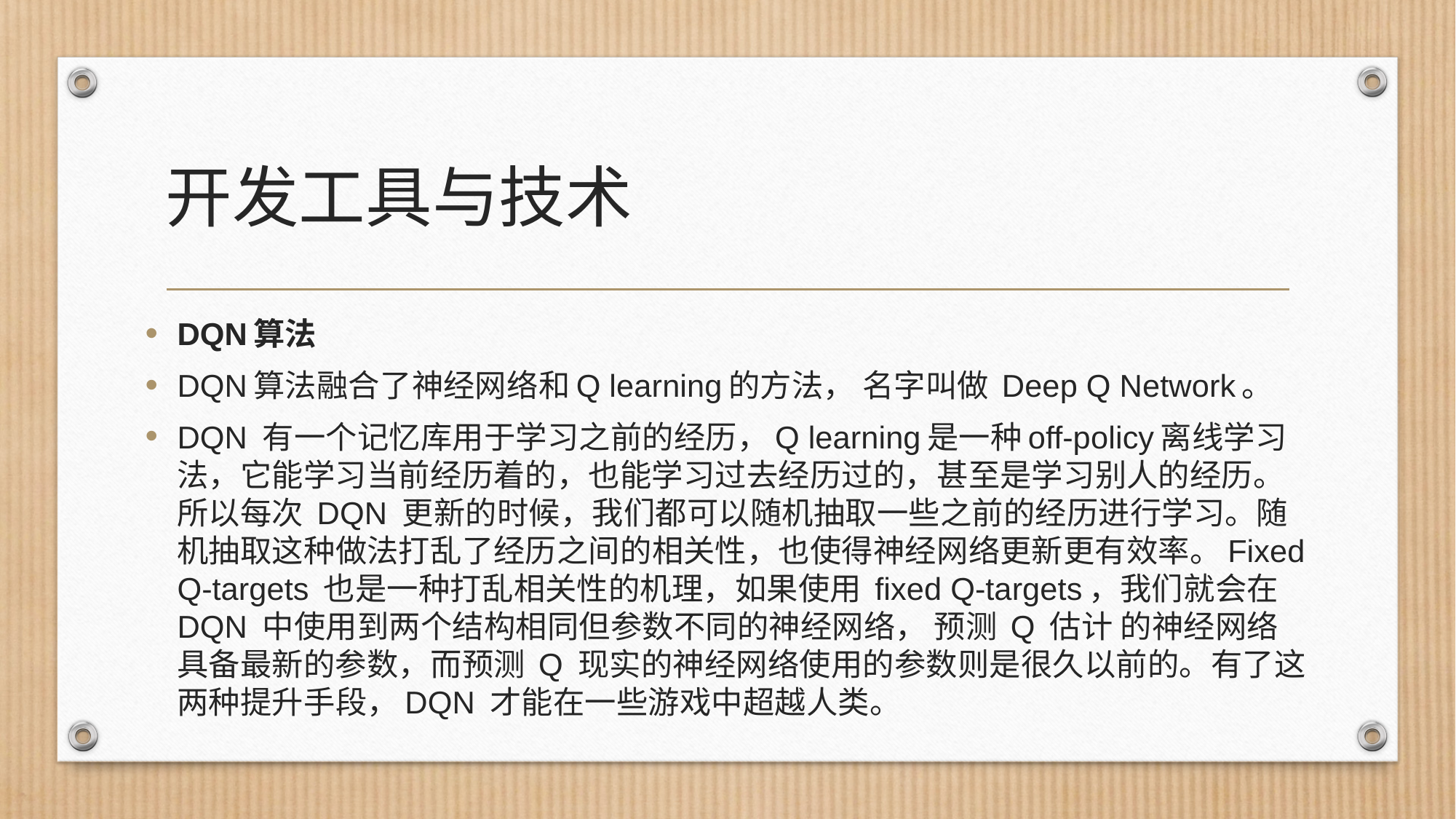

# 开发工具与技术
DQN算法
DQN算法融合了神经网络和Q learning的方法， 名字叫做 Deep Q Network。
DQN 有一个记忆库用于学习之前的经历，Q learning是一种off-policy离线学习法，它能学习当前经历着的，也能学习过去经历过的，甚至是学习别人的经历。所以每次 DQN 更新的时候，我们都可以随机抽取一些之前的经历进行学习。随机抽取这种做法打乱了经历之间的相关性，也使得神经网络更新更有效率。Fixed Q-targets 也是一种打乱相关性的机理，如果使用 fixed Q-targets，我们就会在 DQN 中使用到两个结构相同但参数不同的神经网络， 预测 Q 估计 的神经网络具备最新的参数，而预测 Q 现实的神经网络使用的参数则是很久以前的。有了这两种提升手段，DQN 才能在一些游戏中超越人类。